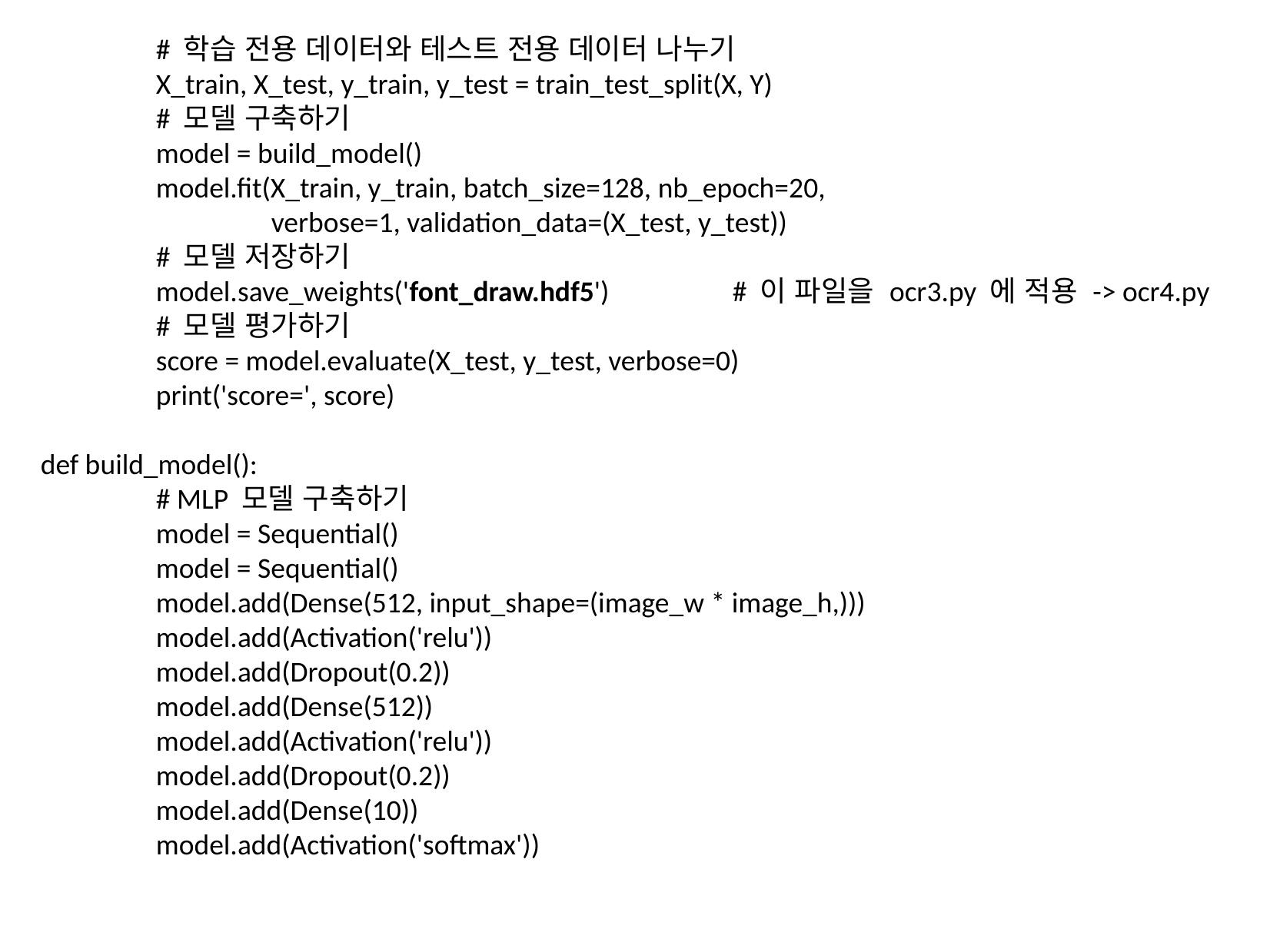

# 학습 전용 데이터와 테스트 전용 데이터 나누기
	X_train, X_test, y_train, y_test = train_test_split(X, Y)
	# 모델 구축하기
	model = build_model()
	model.fit(X_train, y_train, batch_size=128, nb_epoch=20,
		verbose=1, validation_data=(X_test, y_test))
	# 모델 저장하기
	model.save_weights('font_draw.hdf5')		# 이 파일을 ocr3.py 에 적용 -> ocr4.py
	# 모델 평가하기
	score = model.evaluate(X_test, y_test, verbose=0)
	print('score=', score)

def build_model():
	# MLP 모델 구축하기
	model = Sequential()
	model = Sequential()
	model.add(Dense(512, input_shape=(image_w * image_h,)))
	model.add(Activation('relu'))
	model.add(Dropout(0.2))
	model.add(Dense(512))
	model.add(Activation('relu'))
	model.add(Dropout(0.2))
	model.add(Dense(10))
	model.add(Activation('softmax'))